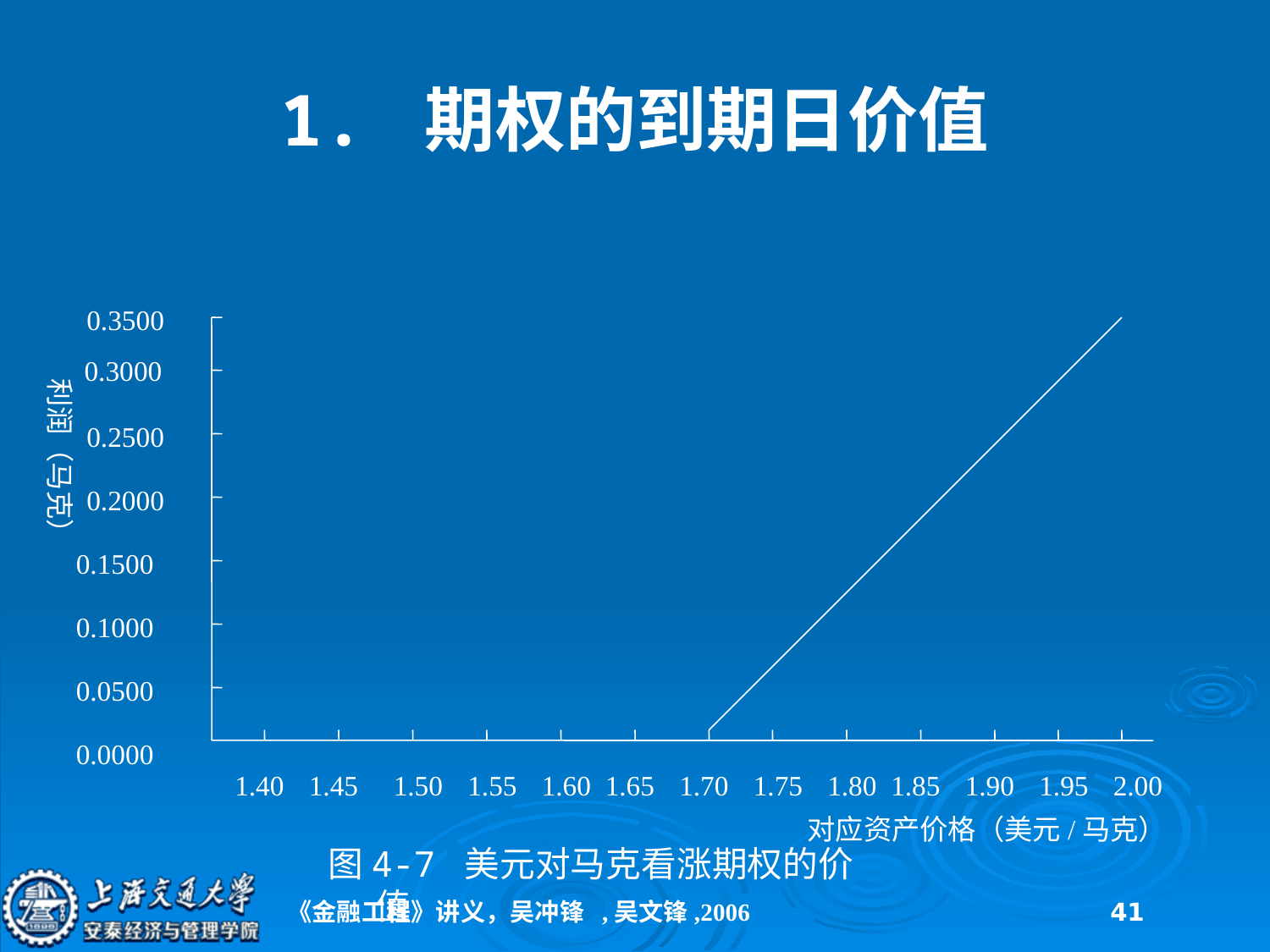

# 1. 期权的到期日价值
0.3500

0.3000
利润（马克）

0.2500

0.2000

0.1500

0.1000

0.0500

0.0000

1.40
1.45
1.50
1.55
1.60
1.65
1.70
1.75
1.80
1.85
1.90
1.95
2.00
对应资产价格（美元/马克）
图4-7 美元对马克看涨期权的价值